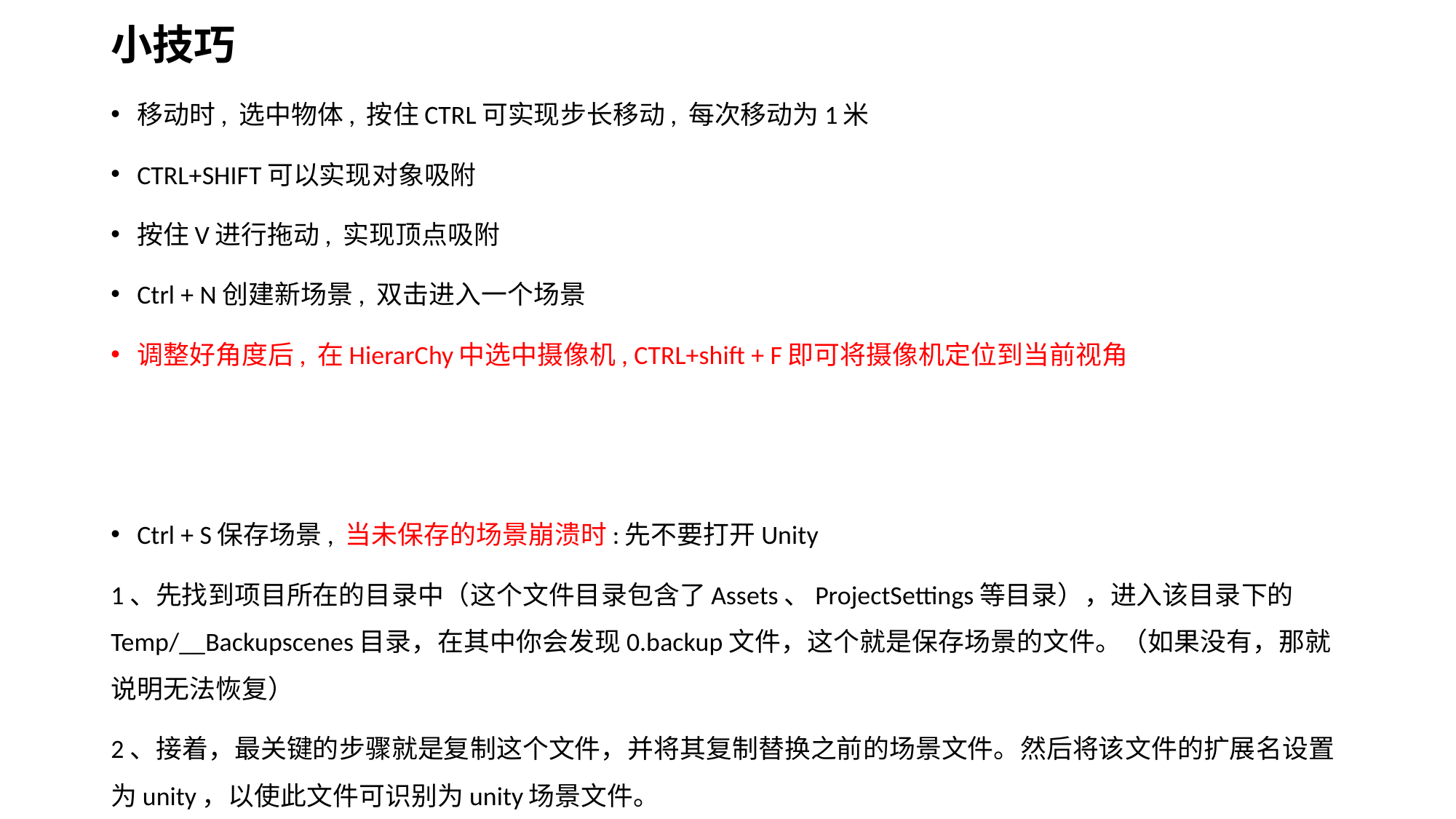

小技巧
移动时, 选中物体, 按住CTRL可实现步长移动, 每次移动为1米
CTRL+SHIFT可以实现对象吸附
按住V进行拖动, 实现顶点吸附
Ctrl + N创建新场景, 双击进入一个场景
调整好角度后, 在HierarChy中选中摄像机, CTRL+shift + F即可将摄像机定位到当前视角

Ctrl + S保存场景, 当未保存的场景崩溃时:先不要打开Unity
1、先找到项目所在的目录中（这个文件目录包含了Assets、ProjectSettings等目录），进入该目录下的Temp/__Backupscenes目录，在其中你会发现0.backup文件，这个就是保存场景的文件。（如果没有，那就说明无法恢复）
2、接着，最关键的步骤就是复制这个文件，并将其复制替换之前的场景文件。然后将该文件的扩展名设置为unity，以使此文件可识别为unity场景文件。